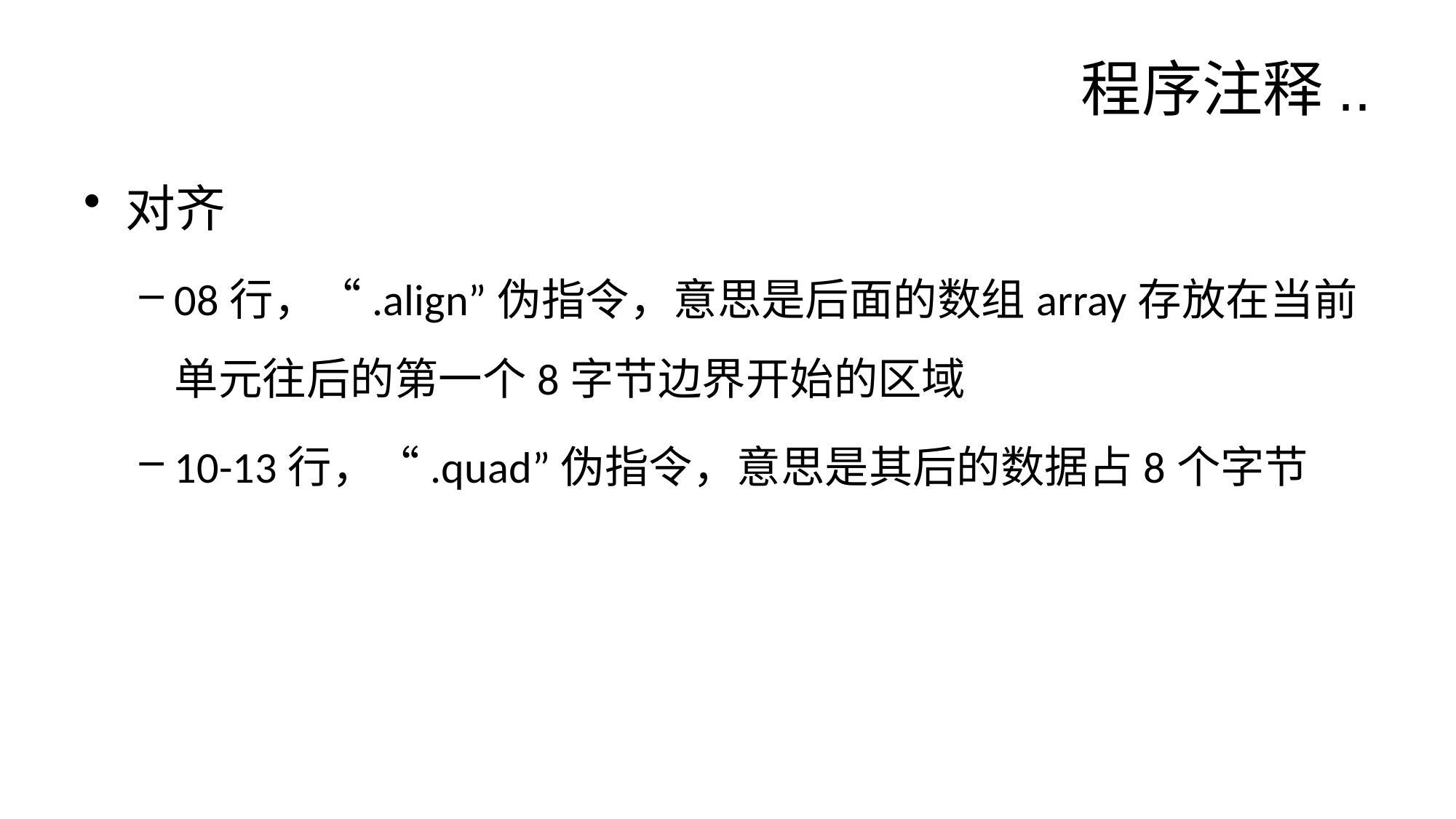

# 程序注释..
对齐
08行，“.align”伪指令，意思是后面的数组array存放在当前单元往后的第一个8字节边界开始的区域
10-13行，“.quad”伪指令，意思是其后的数据占8个字节